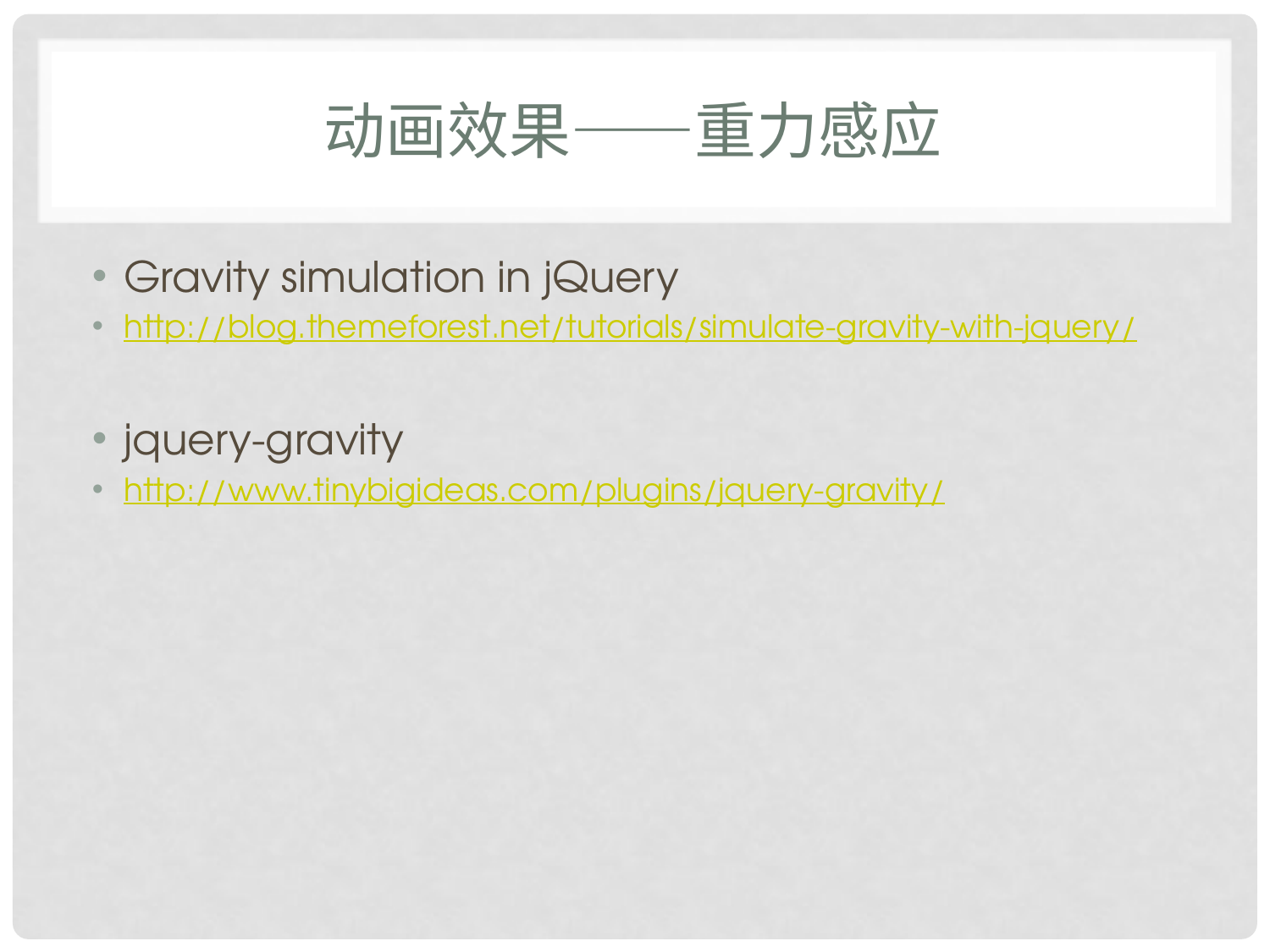

# 动画效果——重力感应
Gravity simulation in jQuery
http://blog.themeforest.net/tutorials/simulate-gravity-with-jquery/

jquery-gravity
http://www.tinybigideas.com/plugins/jquery-gravity/